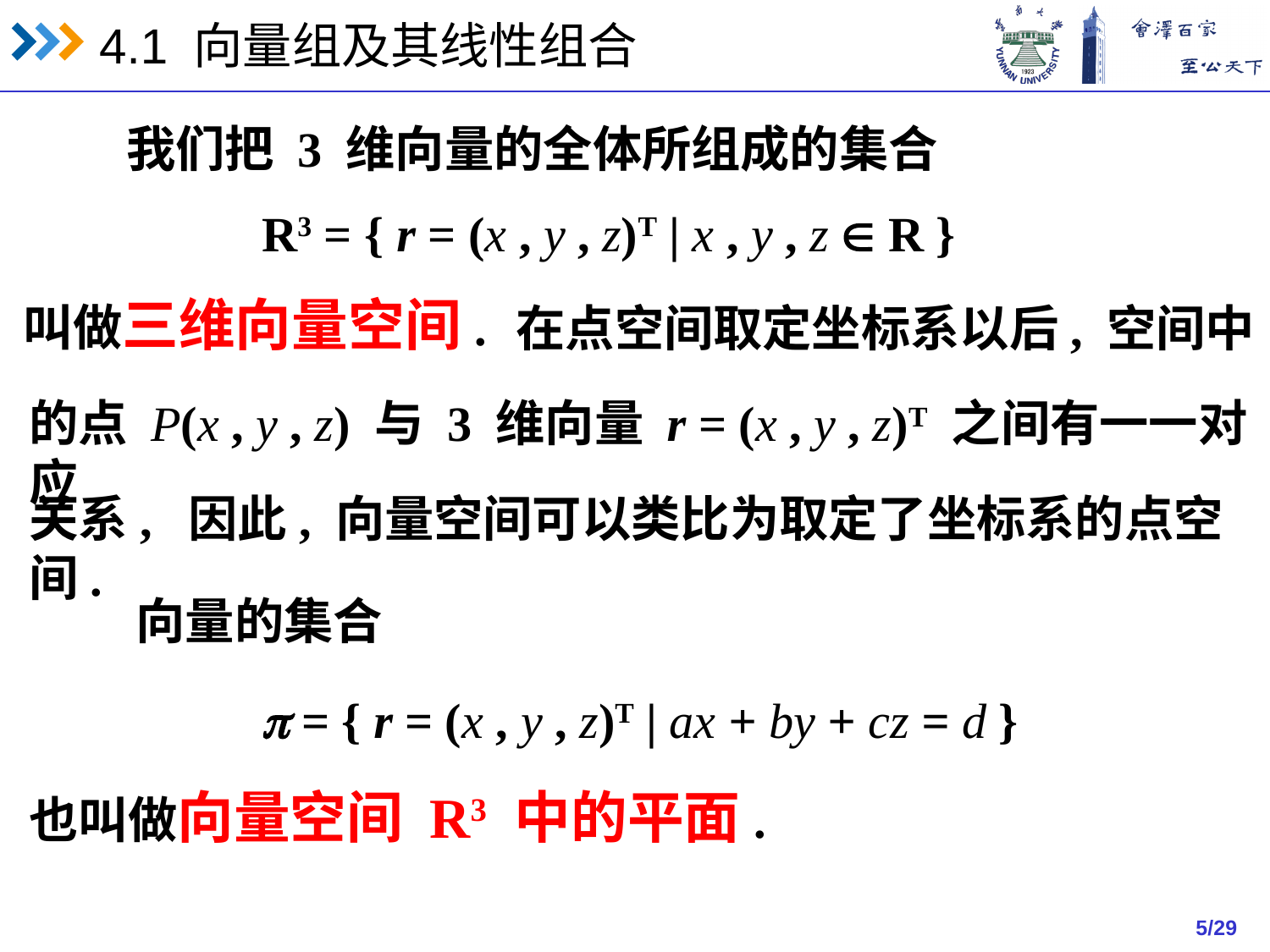

我们把 3 维向量的全体所组成的集合
R3 = { r = (x , y , z)T | x , y , z ∈ R }
叫做三维向量空间.
在点空间取定坐标系以后, 空间中
的点 P(x , y , z) 与 3 维向量 r = (x , y , z)T 之间有一一对应
关系,  因此, 向量空间可以类比为取定了坐标系的点空间.
向量的集合
π = { r = (x , y , z)T | ax + by + cz = d }
也叫做向量空间 R3 中的平面.